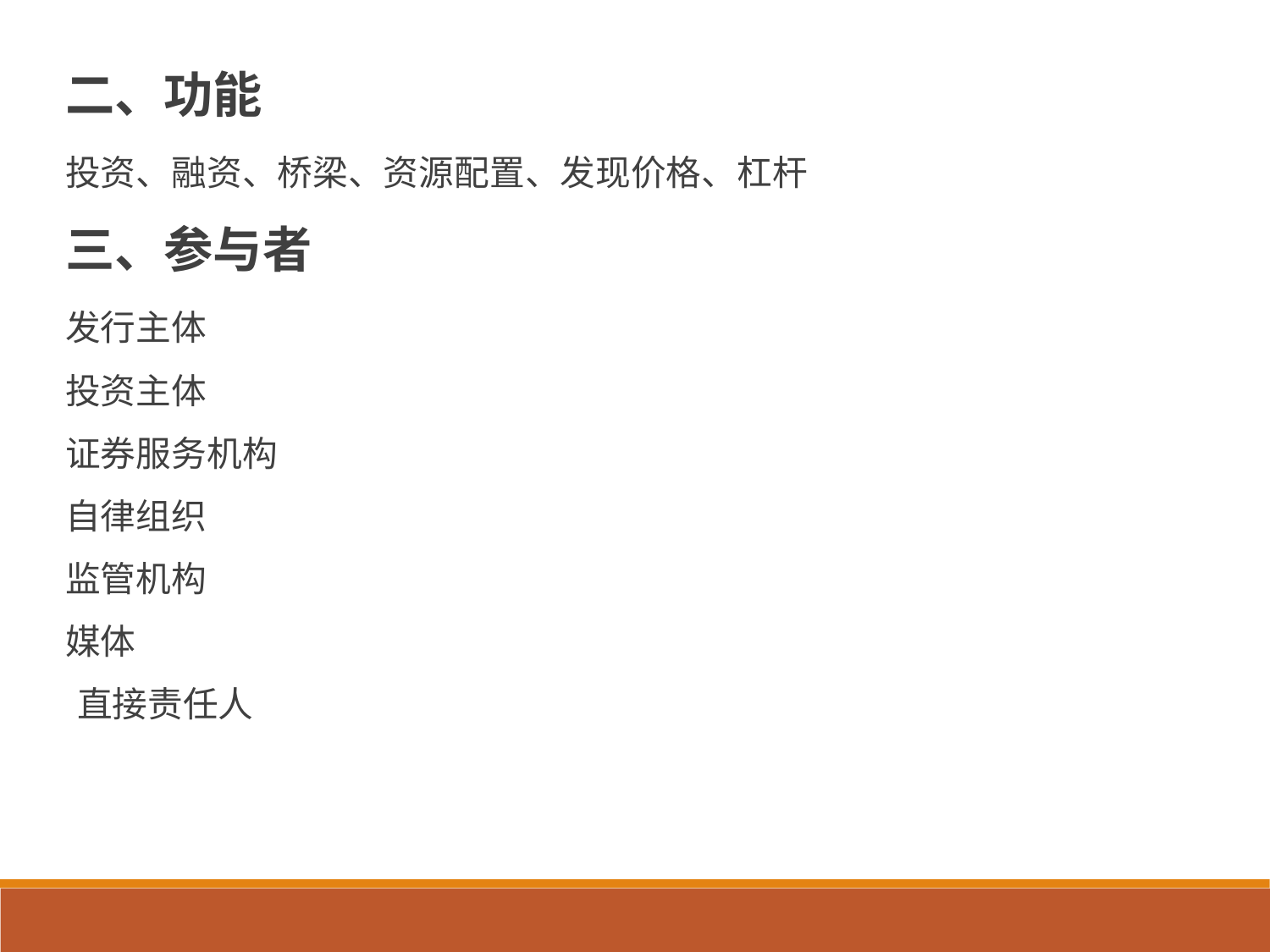

二、功能
投资、融资、桥梁、资源配置、发现价格、杠杆
三、参与者
发行主体
投资主体
证券服务机构
自律组织
监管机构
媒体
  直接责任人